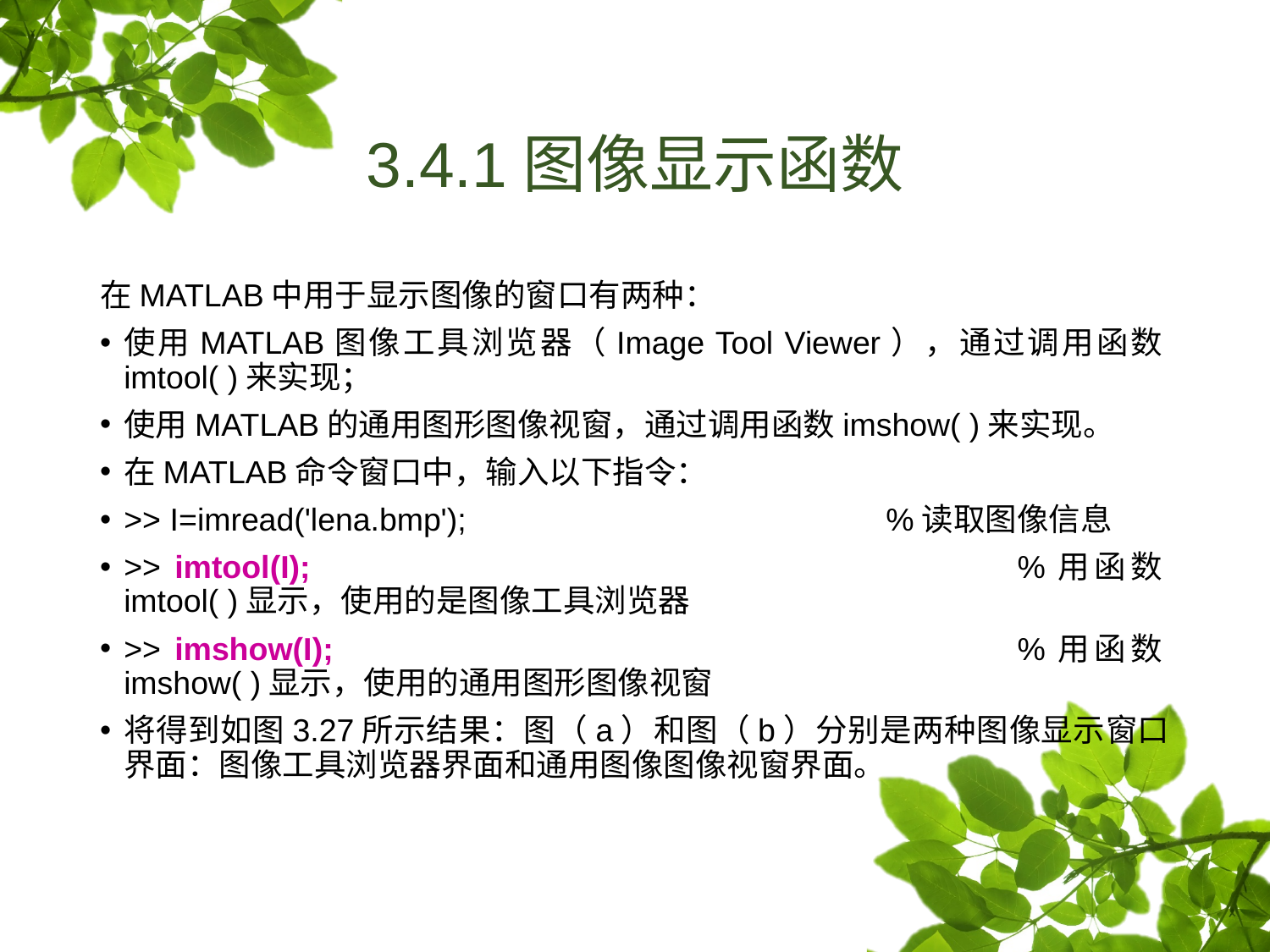

# 3.4.1图像显示函数
在MATLAB中用于显示图像的窗口有两种：
使用MATLAB图像工具浏览器（Image Tool Viewer），通过调用函数imtool( )来实现；
使用MATLAB的通用图形图像视窗，通过调用函数imshow( )来实现。
在MATLAB命令窗口中，输入以下指令：
>> I=imread('lena.bmp');				%读取图像信息
>> imtool(I);						%用函数imtool( )显示，使用的是图像工具浏览器
>> imshow(I);						%用函数imshow( )显示，使用的通用图形图像视窗
将得到如图3.27所示结果：图（a）和图（b）分别是两种图像显示窗口界面：图像工具浏览器界面和通用图像图像视窗界面。